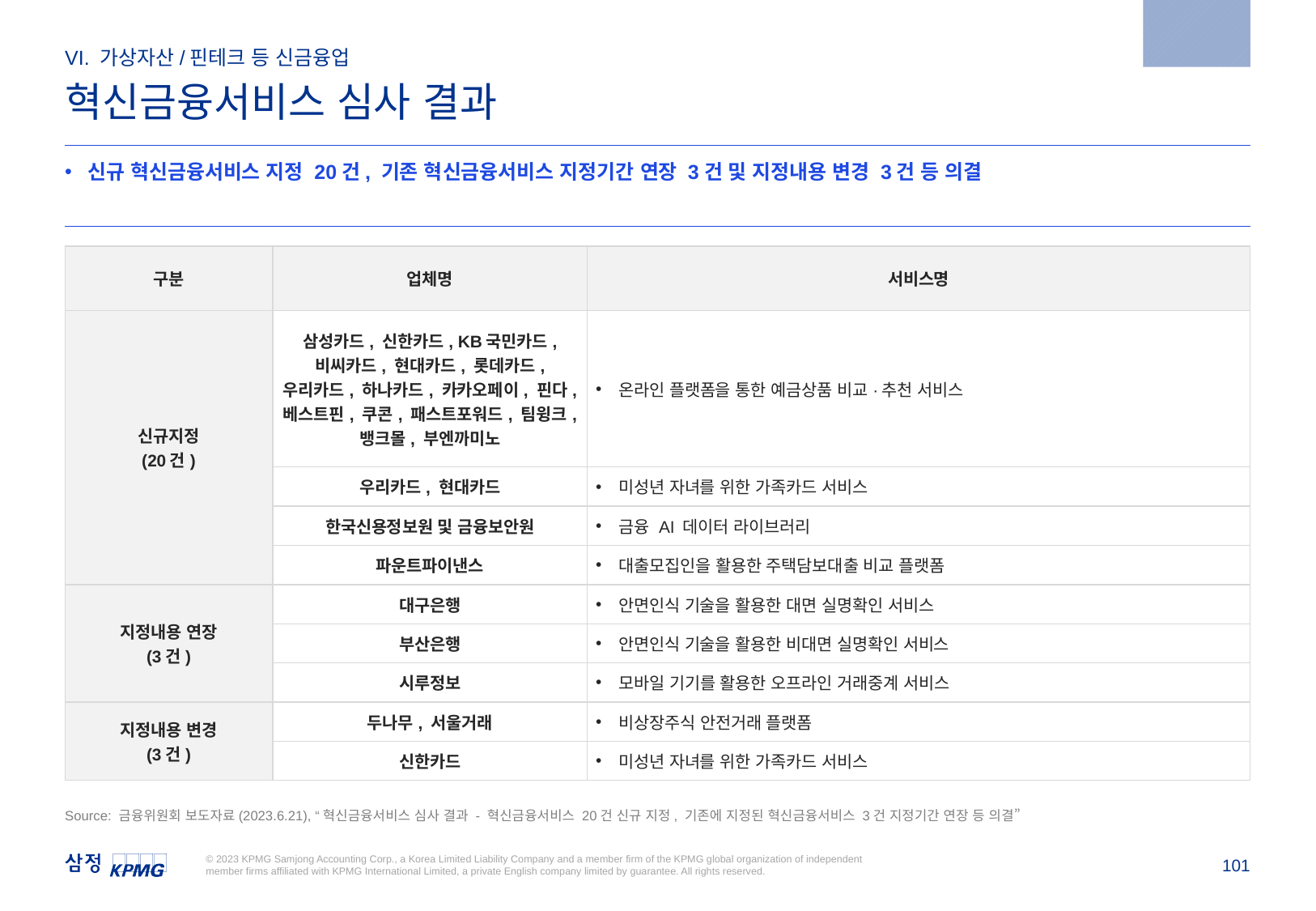

2023.6.21
VI. 가상자산/핀테크 등 신금융업
혁신금융서비스 심사 결과
신규 혁신금융서비스 지정 20건, 기존 혁신금융서비스 지정기간 연장 3건 및 지정내용 변경 3건 등 의결

| 구분 | 업체명 | 서비스명 |
| --- | --- | --- |
| 신규지정 (20건) | 삼성카드, 신한카드, KB국민카드, 비씨카드, 현대카드, 롯데카드, 우리카드, 하나카드, 카카오페이, 핀다, 베스트핀, 쿠콘, 패스트포워드, 팀윙크, 뱅크몰, 부엔까미노 | 온라인 플랫폼을 통한 예금상품 비교·추천 서비스 |
|  | 우리카드, 현대카드 | 미성년 자녀를 위한 가족카드 서비스 |
|  | 한국신용정보원 및 금융보안원 | 금융 AI 데이터 라이브러리 |
|  | 파운트파이낸스 | 대출모집인을 활용한 주택담보대출 비교 플랫폼 |
| 지정내용 연장 (3건) | 대구은행 | 안면인식 기술을 활용한 대면 실명확인 서비스 |
|  | 부산은행 | 안면인식 기술을 활용한 비대면 실명확인 서비스 |
|  | 시루정보 | 모바일 기기를 활용한 오프라인 거래중계 서비스 |
| 지정내용 변경 (3건) | 두나무, 서울거래 | 비상장주식 안전거래 플랫폼 |
|  | 신한카드 | 미성년 자녀를 위한 가족카드 서비스 |
Source: 금융위원회 보도자료(2023.6.21), “혁신금융서비스 심사 결과 - 혁신금융서비스 20건 신규 지정, 기존에 지정된 혁신금융서비스 3건 지정기간 연장 등 의결”